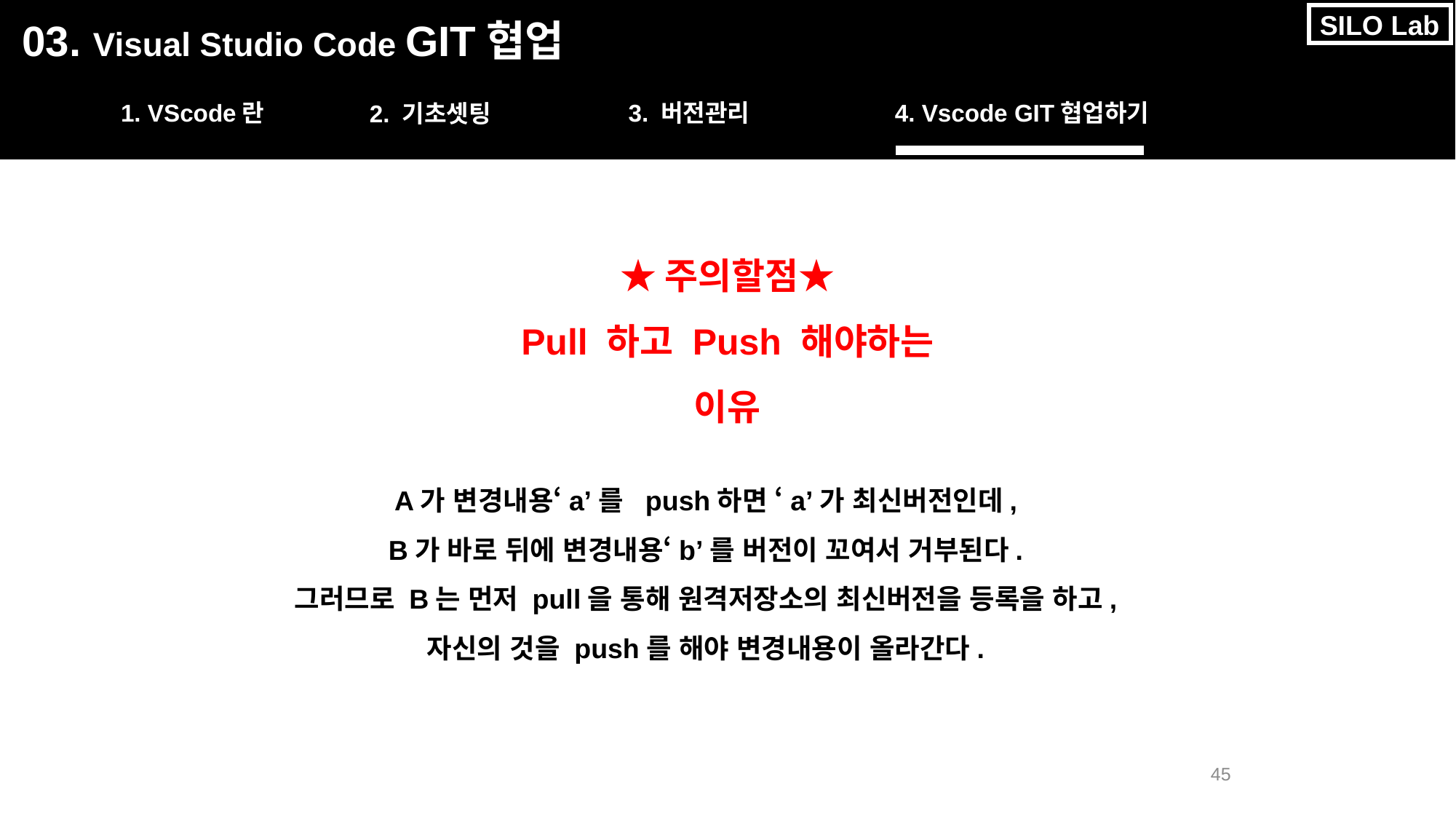

SILO Lab
03. Visual Studio Code GIT협업
1. VScode란
3. 버전관리
4. Vscode GIT협업하기
2. 기초셋팅
★주의할점★
Pull 하고 Push 해야하는 이유
A가 변경내용‘a’를  push하면 ‘a’가 최신버전인데,
B가 바로 뒤에 변경내용‘b’를 버전이 꼬여서 거부된다.
그러므로 B는 먼저 pull을 통해 원격저장소의 최신버전을 등록을 하고,
자신의 것을 push를 해야 변경내용이 올라간다.
45